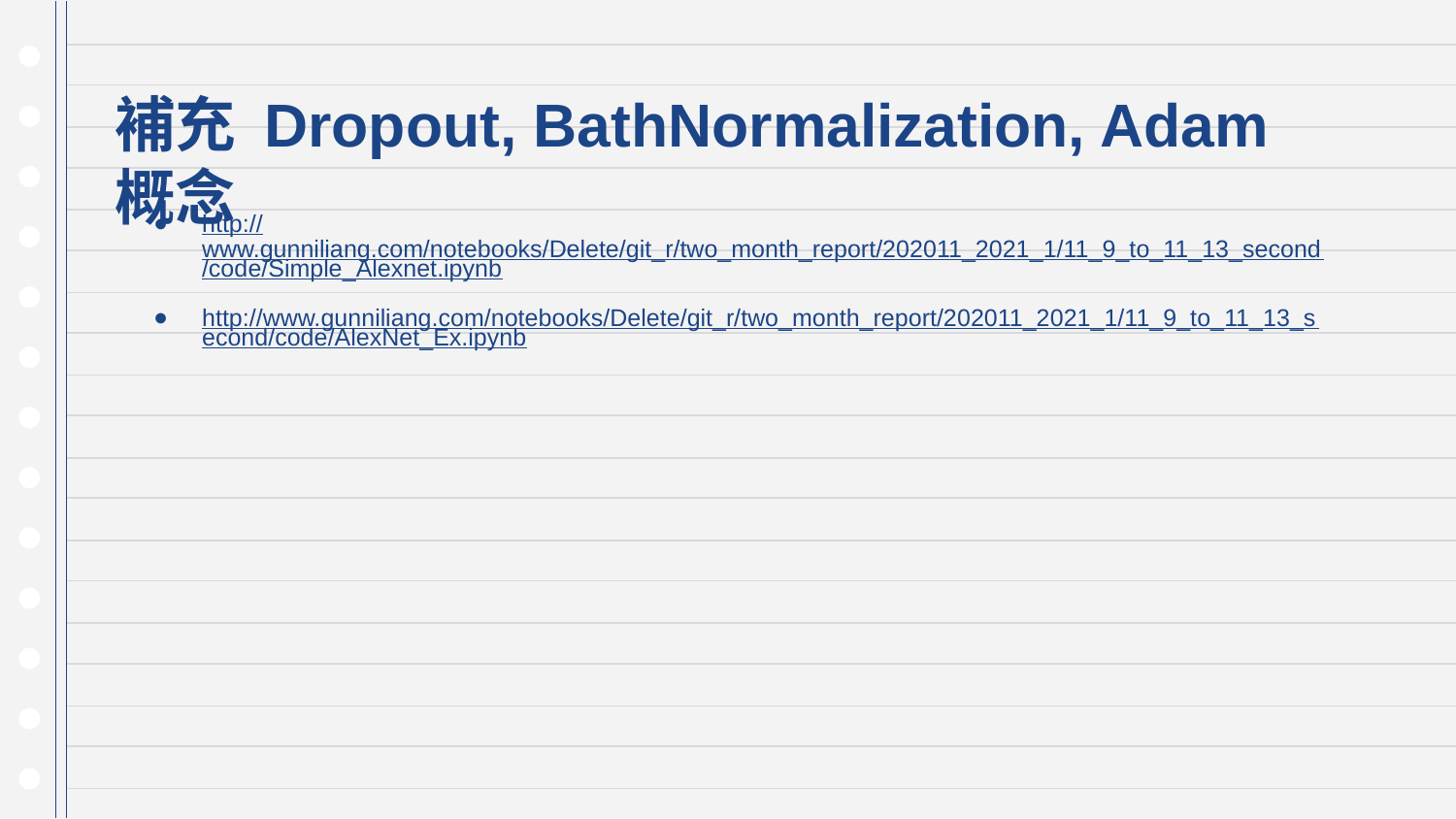

# 補充 Dropout, BathNormalization, Adam 概念
http://www.gunniliang.com/notebooks/Delete/git_r/two_month_report/202011_2021_1/11_9_to_11_13_second/code/Simple_Alexnet.ipynb

http://www.gunniliang.com/notebooks/Delete/git_r/two_month_report/202011_2021_1/11_9_to_11_13_second/code/AlexNet_Ex.ipynb